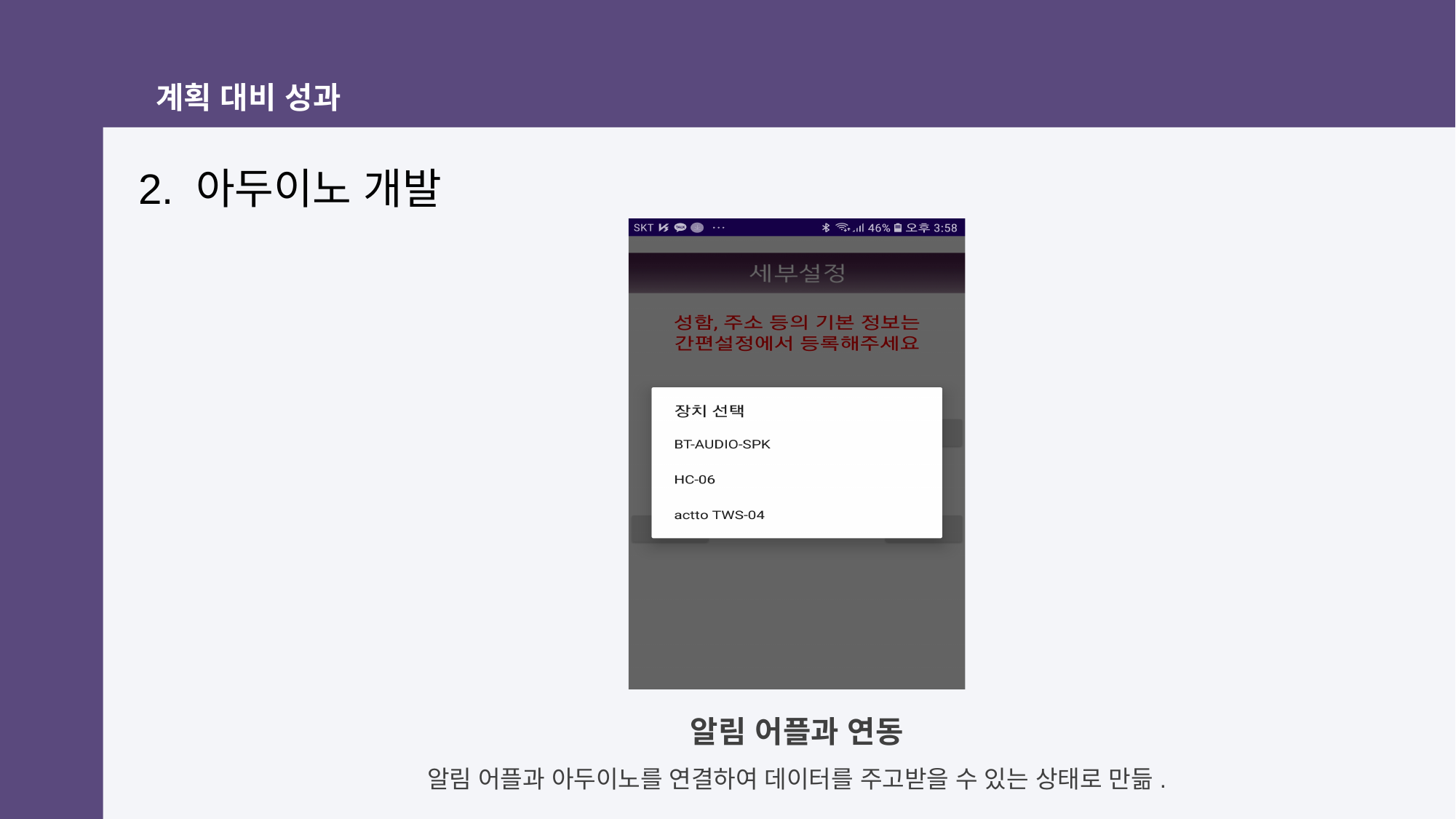

계획 대비 성과
2. 아두이노 개발

알림 어플과 연동
알림 어플과 아두이노를 연결하여 데이터를 주고받을 수 있는 상태로 만듦.